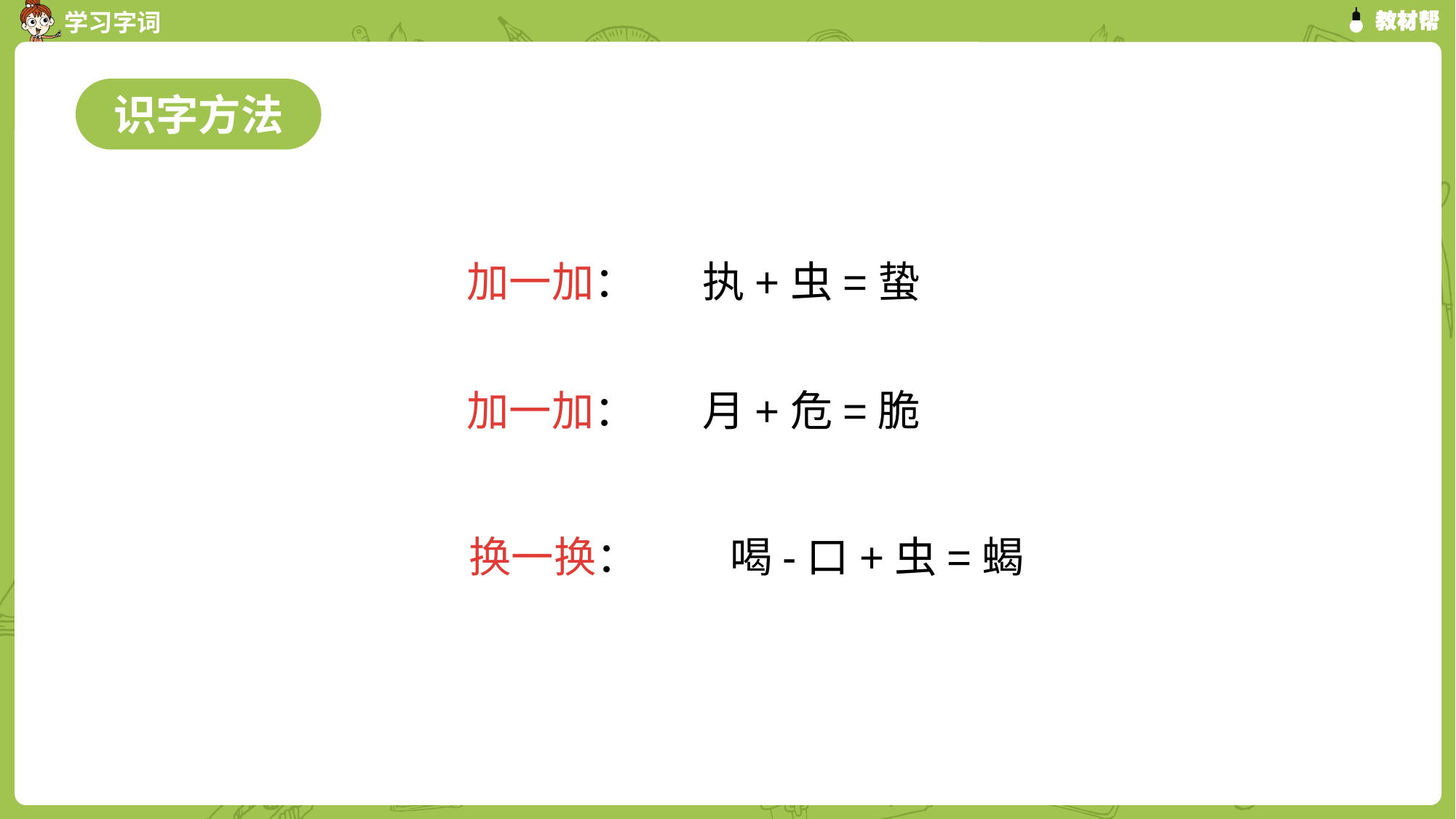

识字方法
加一加：       执+虫=蛰
加一加：       月+危=脆
换一换：
喝-口+虫=蝎